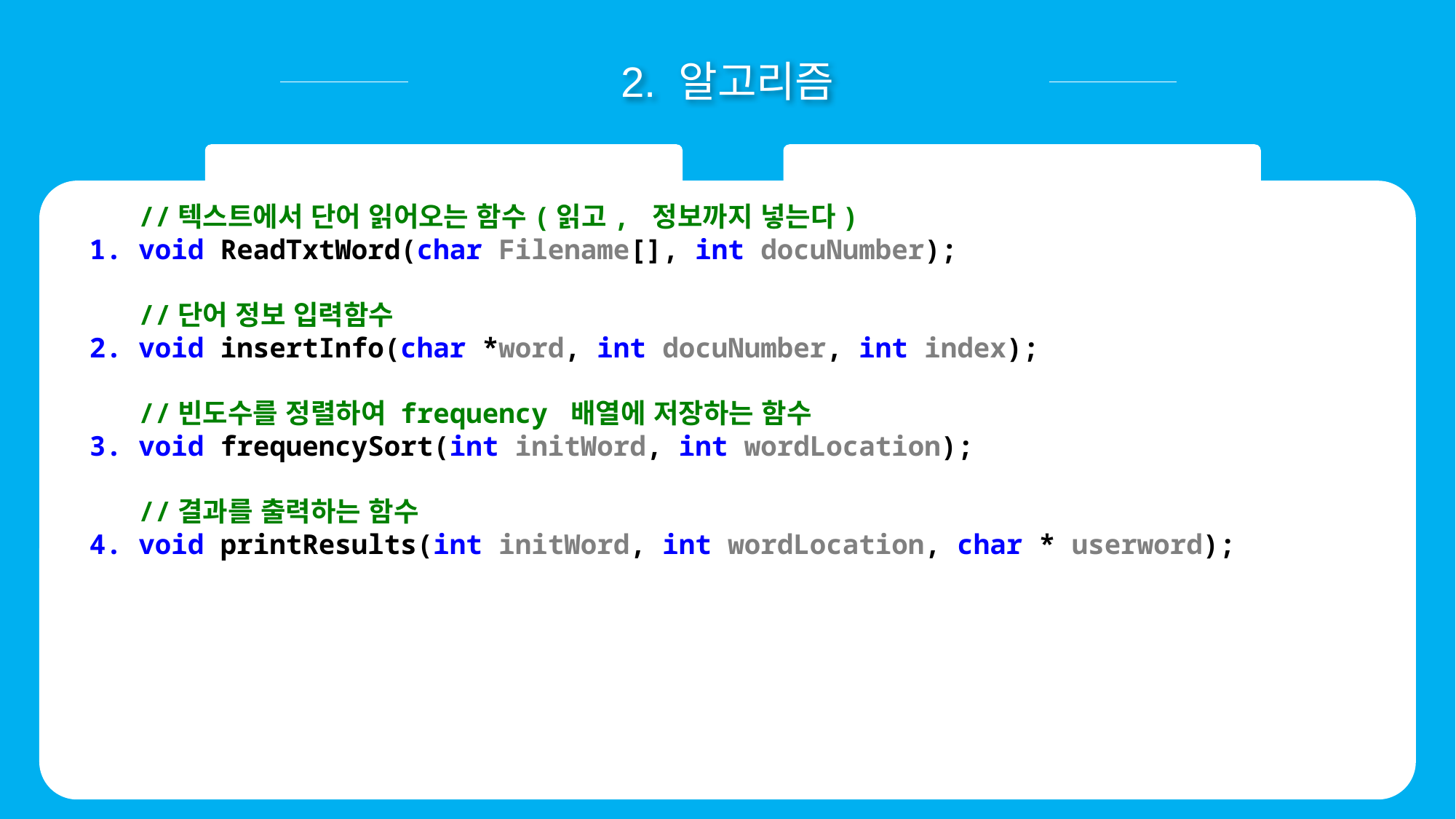

2. 알고리즘

   //텍스트에서 단어 읽어오는 함수(읽고, 정보까지 넣는다)
1. void ReadTxtWord(char Filename[], int docuNumber);

   //단어 정보 입력함수
2. void insertInfo(char *word, int docuNumber, int index);

   //빈도수를 정렬하여 frequency 배열에 저장하는 함수
3. void frequencySort(int initWord, int wordLocation);

   //결과를 출력하는 함수
4. void printResults(int initWord, int wordLocation, char * userword);